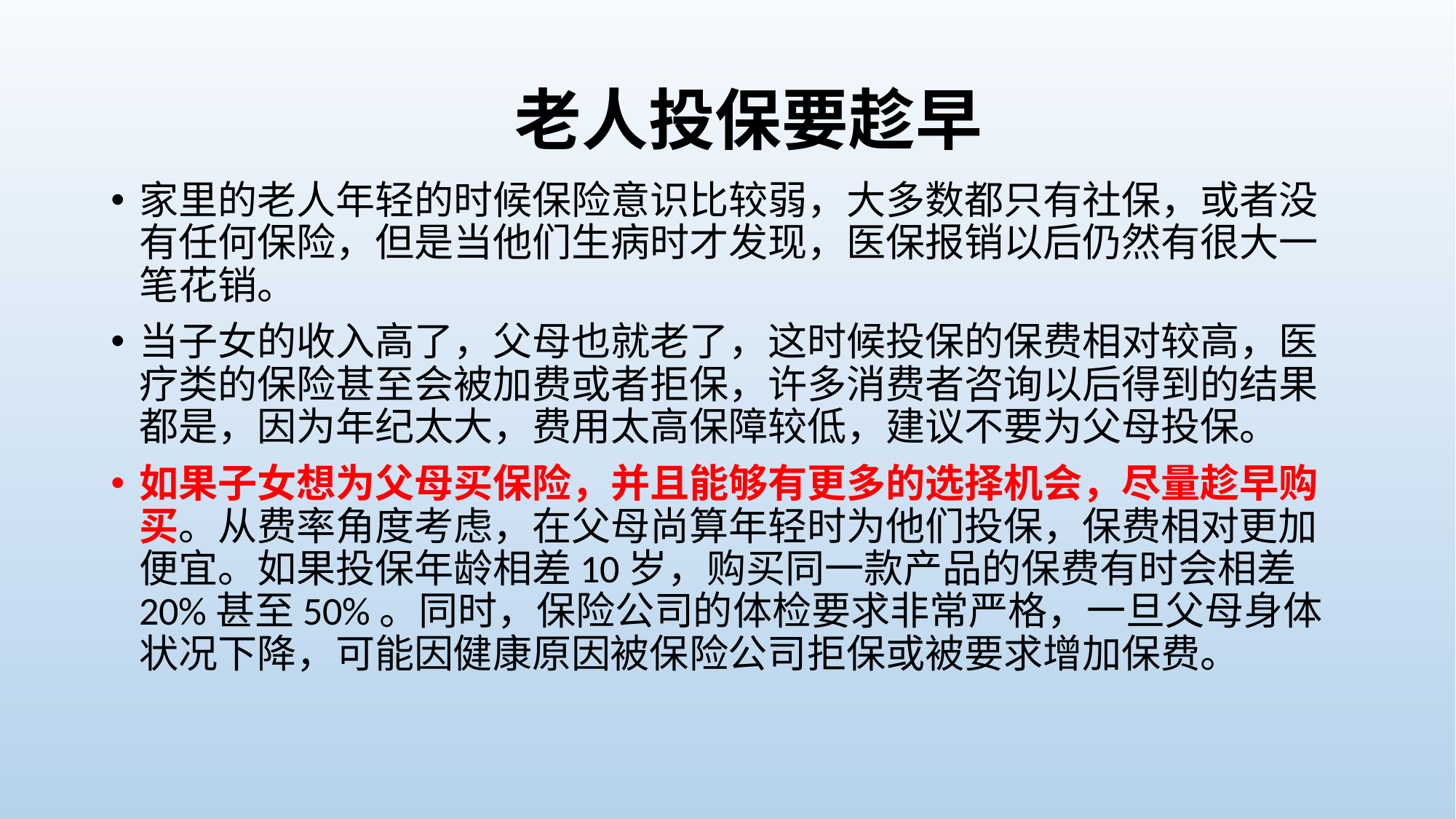

# 老人投保要趁早
家里的老人年轻的时候保险意识比较弱，大多数都只有社保，或者没有任何保险，但是当他们生病时才发现，医保报销以后仍然有很大一笔花销。
当子女的收入高了，父母也就老了，这时候投保的保费相对较高，医疗类的保险甚至会被加费或者拒保，许多消费者咨询以后得到的结果都是，因为年纪太大，费用太高保障较低，建议不要为父母投保。
如果子女想为父母买保险，并且能够有更多的选择机会，尽量趁早购买。从费率角度考虑，在父母尚算年轻时为他们投保，保费相对更加便宜。如果投保年龄相差10岁，购买同一款产品的保费有时会相差20%甚至50%。同时，保险公司的体检要求非常严格，一旦父母身体状况下降，可能因健康原因被保险公司拒保或被要求增加保费。